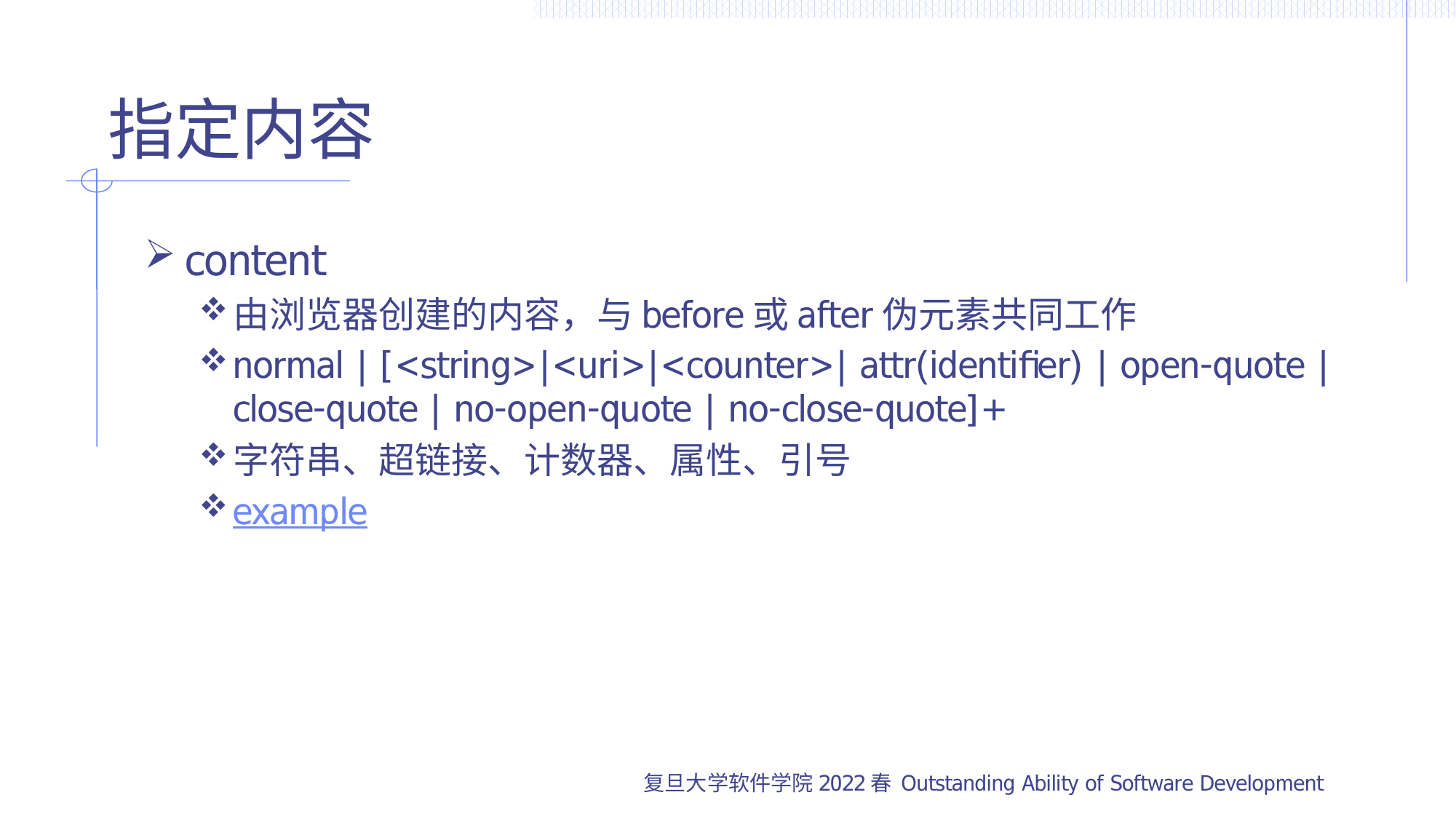

# 指定内容
content
由浏览器创建的内容，与before或after伪元素共同工作
normal | [<string>|<uri>|<counter>| attr(identifier) | open-quote | close-quote | no-open-quote | no-close-quote]+
字符串、超链接、计数器、属性、引号
example